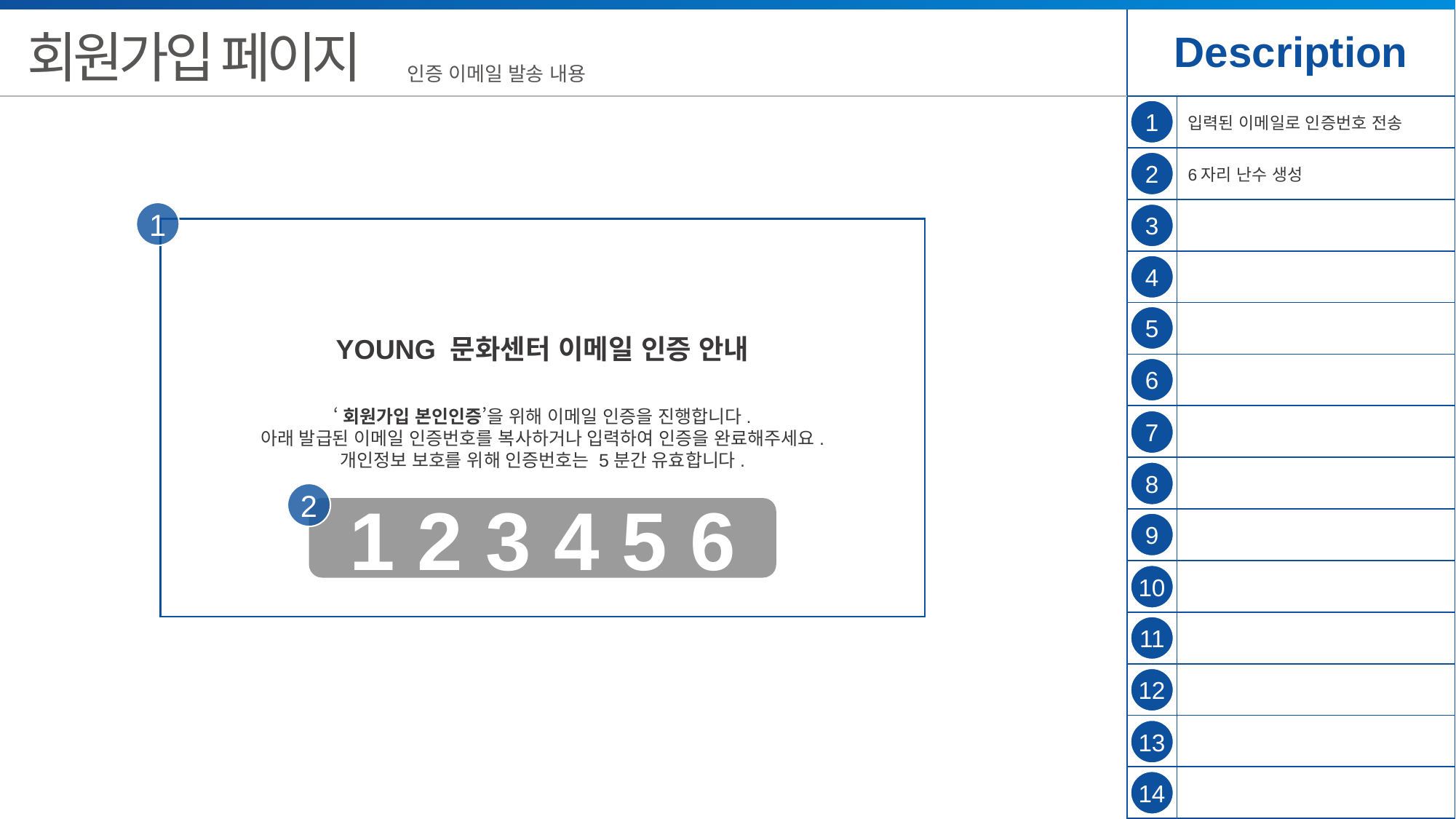

| Description |  |
| --- | --- |
|  | 입력된 이메일로 인증번호 전송 |
|  | 6자리 난수 생성 |
|  |  |
|  |  |
|  |  |
|  |  |
|  |  |
|  |  |
|  |  |
|  |  |
|  |  |
|  |  |
|  |  |
|  |  |
회원가입 페이지
인증 이메일 발송 내용
1
2
1
3
YOUNG 문화센터 이메일 인증 안내

‘회원가입 본인인증’을 위해 이메일 인증을 진행합니다.
아래 발급된 이메일 인증번호를 복사하거나 입력하여 인증을 완료해주세요.
개인정보 보호를 위해 인증번호는 5분간 유효합니다.

4
5
6
7
8
2
1 2 3 4 5 6
9
10
11
12
13
14